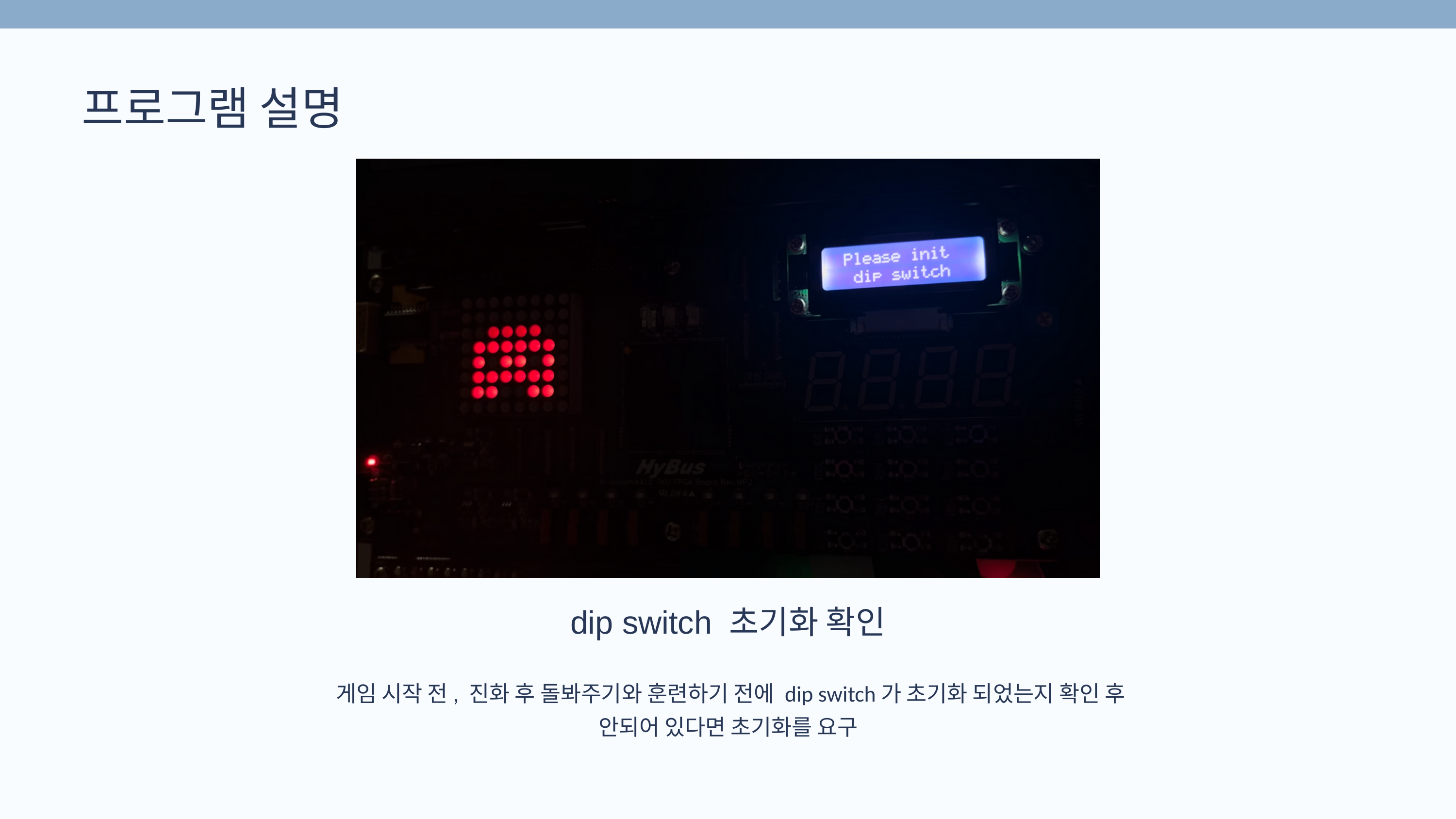

프로그램 설명

dip switch 초기화 확인
게임 시작 전, 진화 후 돌봐주기와 훈련하기 전에 dip switch가 초기화 되었는지 확인 후 안되어 있다면 초기화를 요구